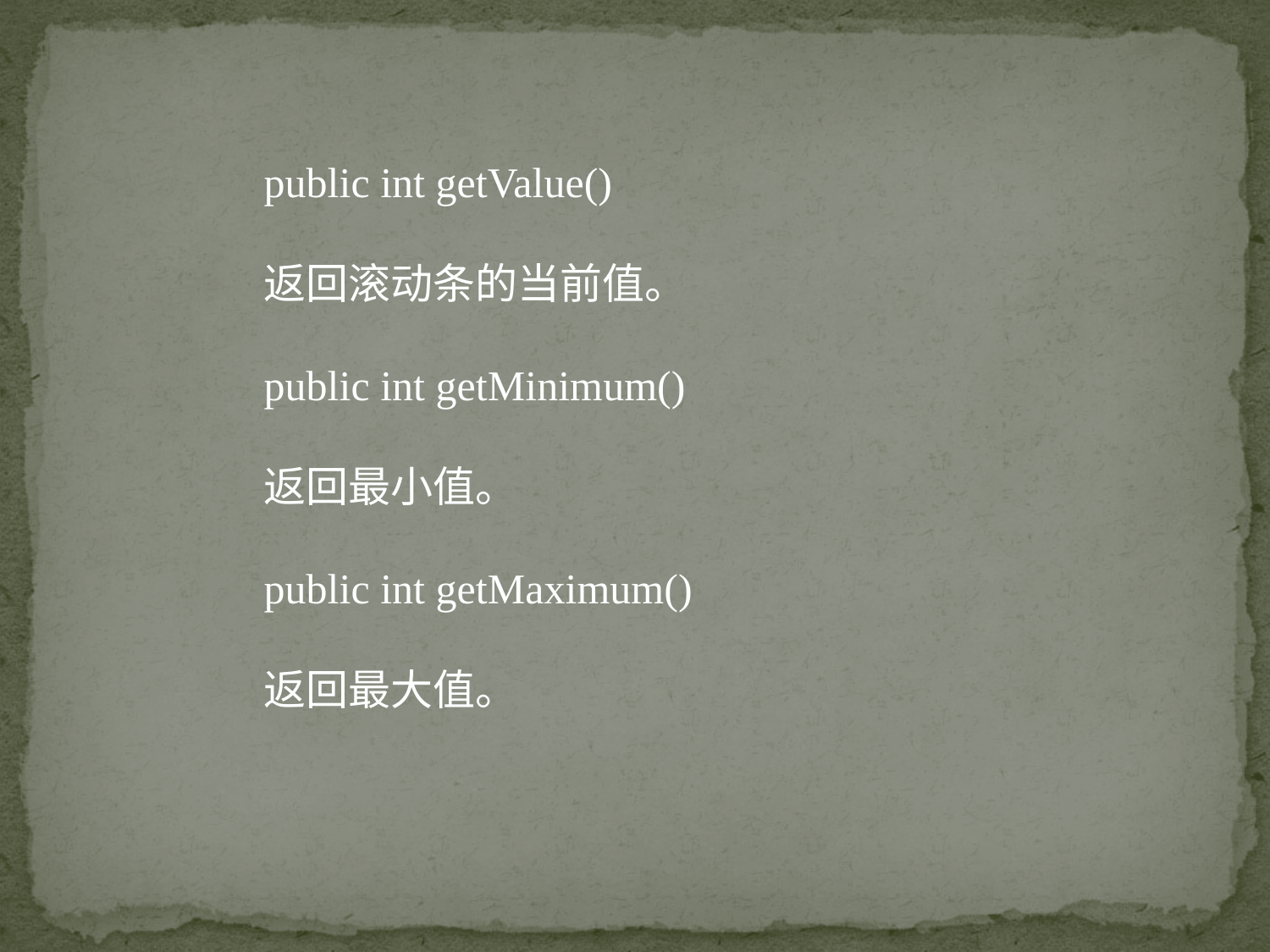

public int getValue()
返回滚动条的当前值。
public int getMinimum()
返回最小值。
public int getMaximum()
返回最大值。